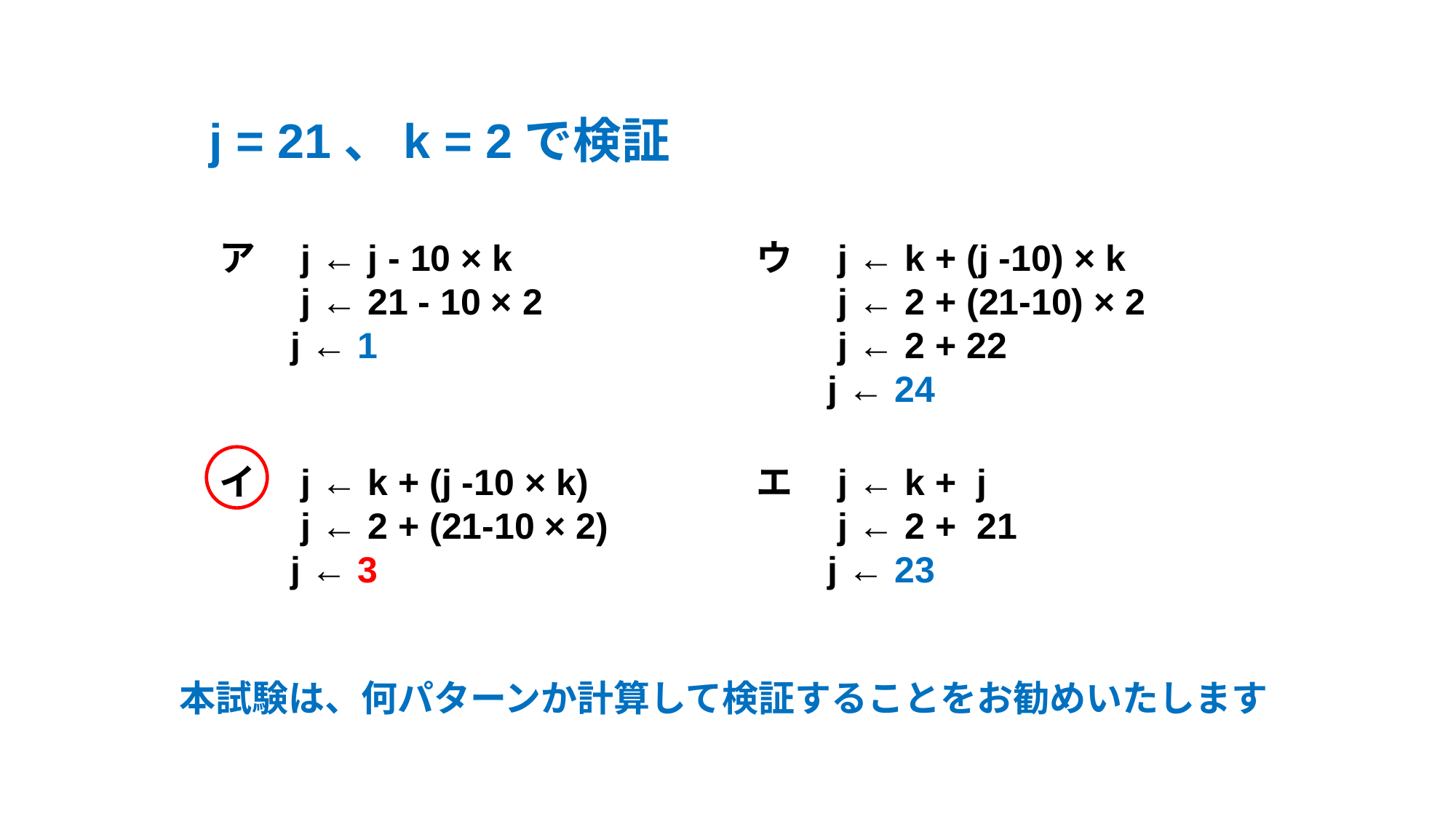

j = 21、k = 2で検証
ウ　j ← k + (j -10) × k
　　j ← 2 + (21-10) × 2
　　j ← 2 + 22
       j ← 24
ア　j ← j - 10 × k
　　j ← 21 - 10 × 2
       j ← 1

イ　j ← k + (j -10 × k)
　　j ← 2 + (21-10 × 2)
       j ← 3
エ　j ← k +  j
　　j ← 2 +  21
       j ← 23
本試験は、何パターンか計算して検証することをお勧めいたします